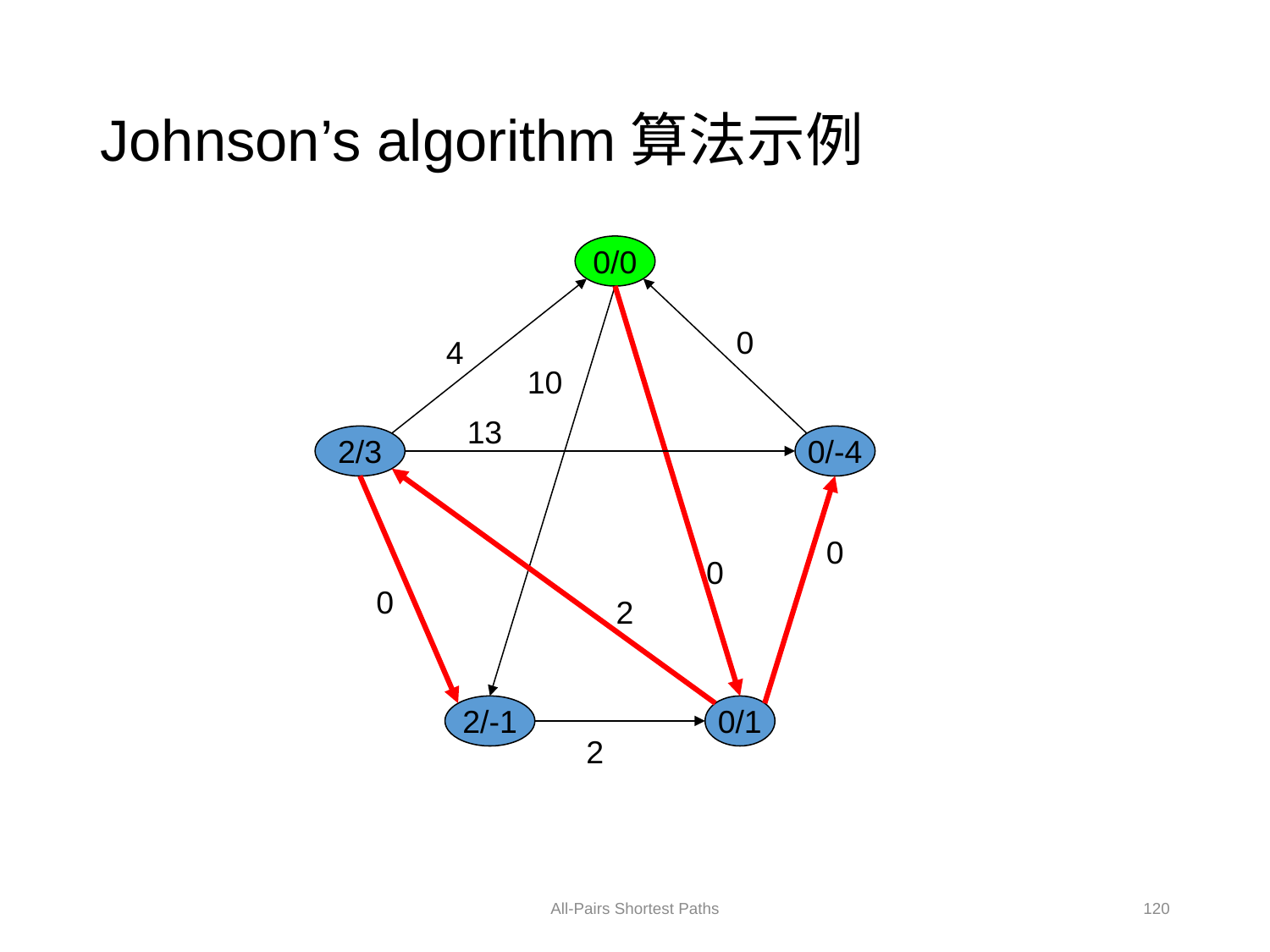

# Johnson’s algorithm算法示例
0/0
0
4
10
13
2/3
0/-4
0
0
0
2
2/-1
0/1
2
All-Pairs Shortest Paths
120